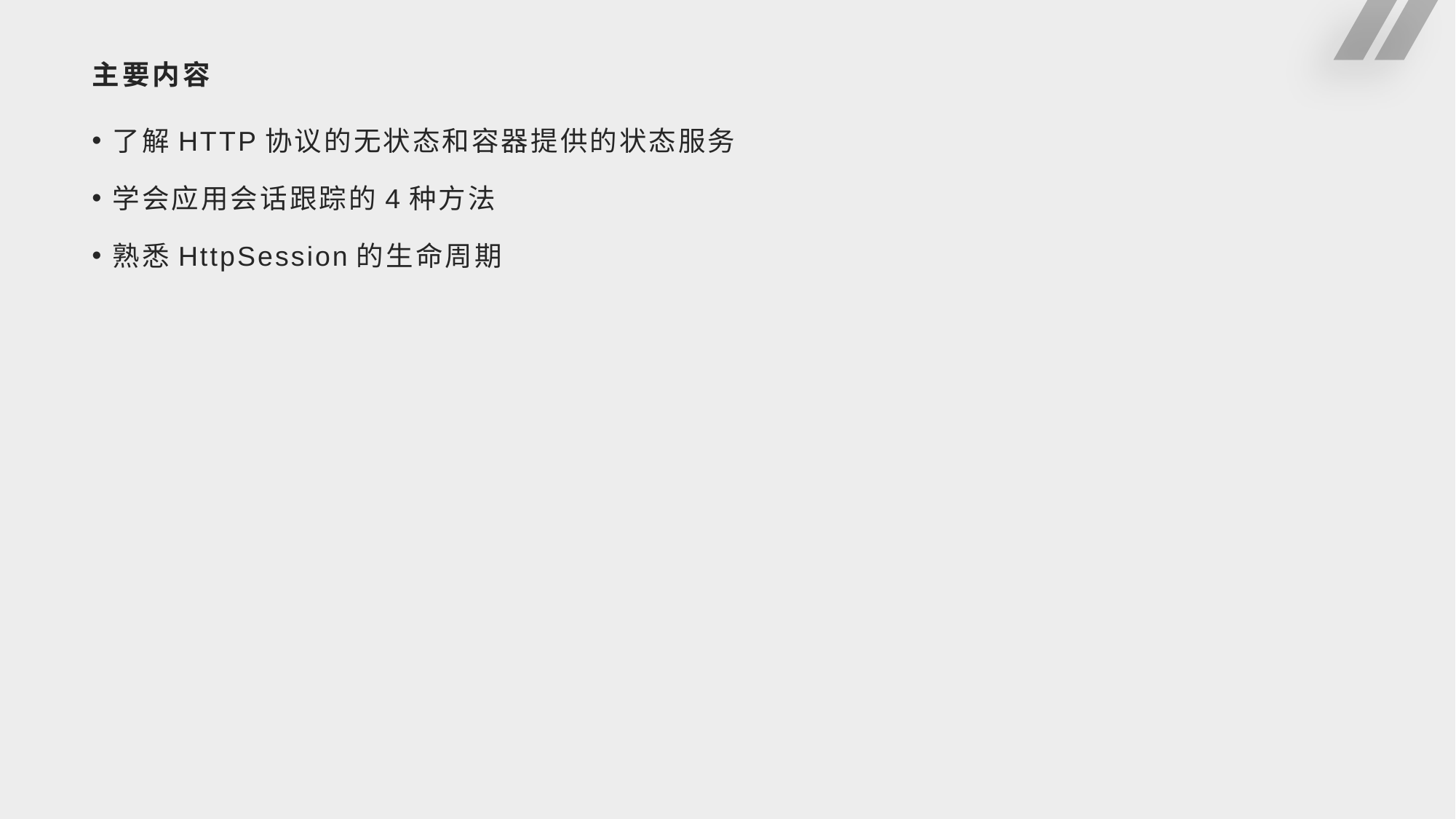

# 主要内容
了解HTTP协议的无状态和容器提供的状态服务
学会应用会话跟踪的4种方法
熟悉HttpSession的生命周期